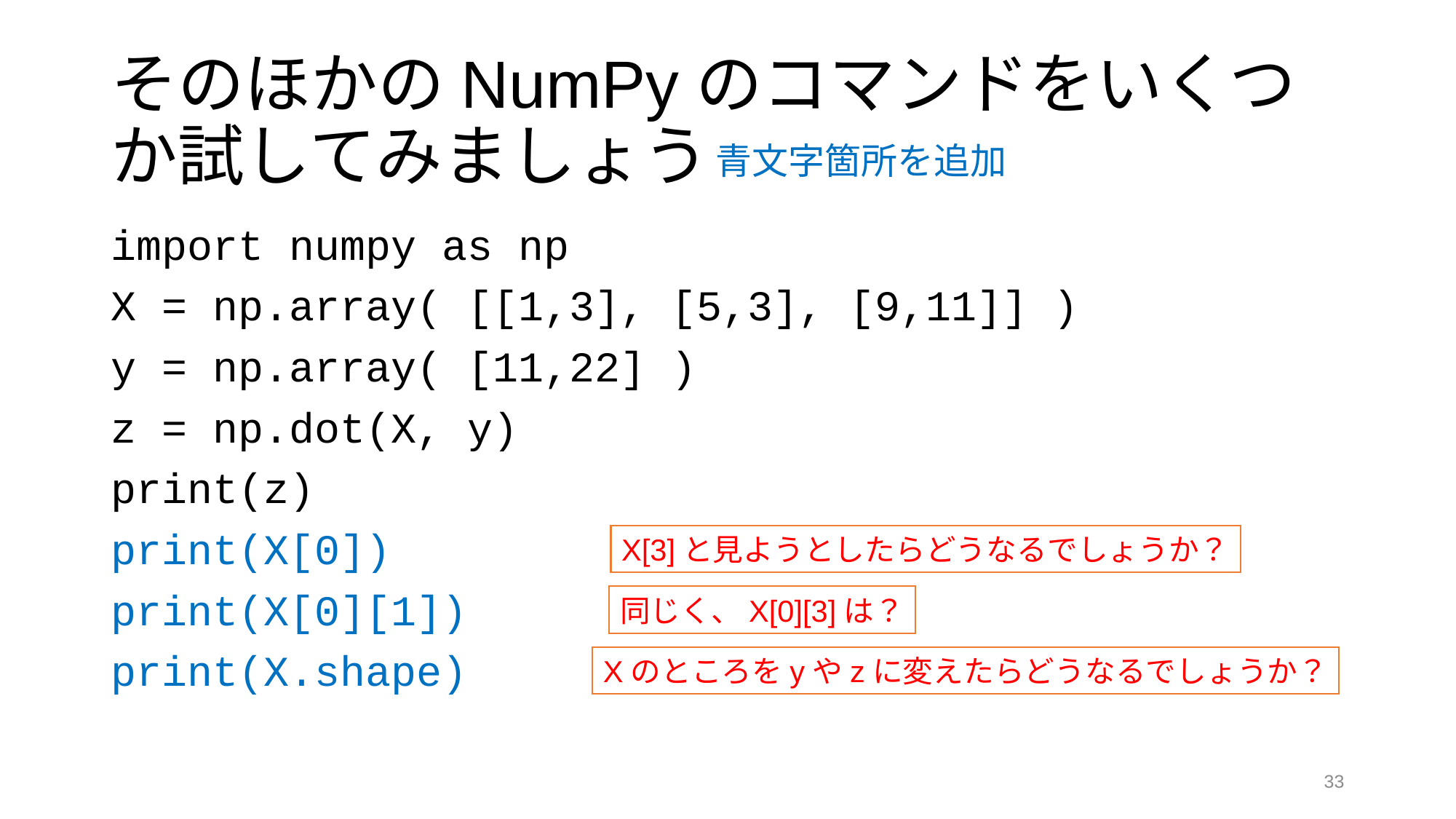

# そのほかのNumPyのコマンドをいくつか試してみましょう
青文字箇所を追加
import numpy as np
X = np.array( [[1,3], [5,3], [9,11]] )
y = np.array( [11,22] )
z = np.dot(X, y)
print(z)
print(X[0])
print(X[0][1])
print(X.shape)
X[3]と見ようとしたらどうなるでしょうか？
同じく、X[0][3]は？
Xのところをyやzに変えたらどうなるでしょうか？
33